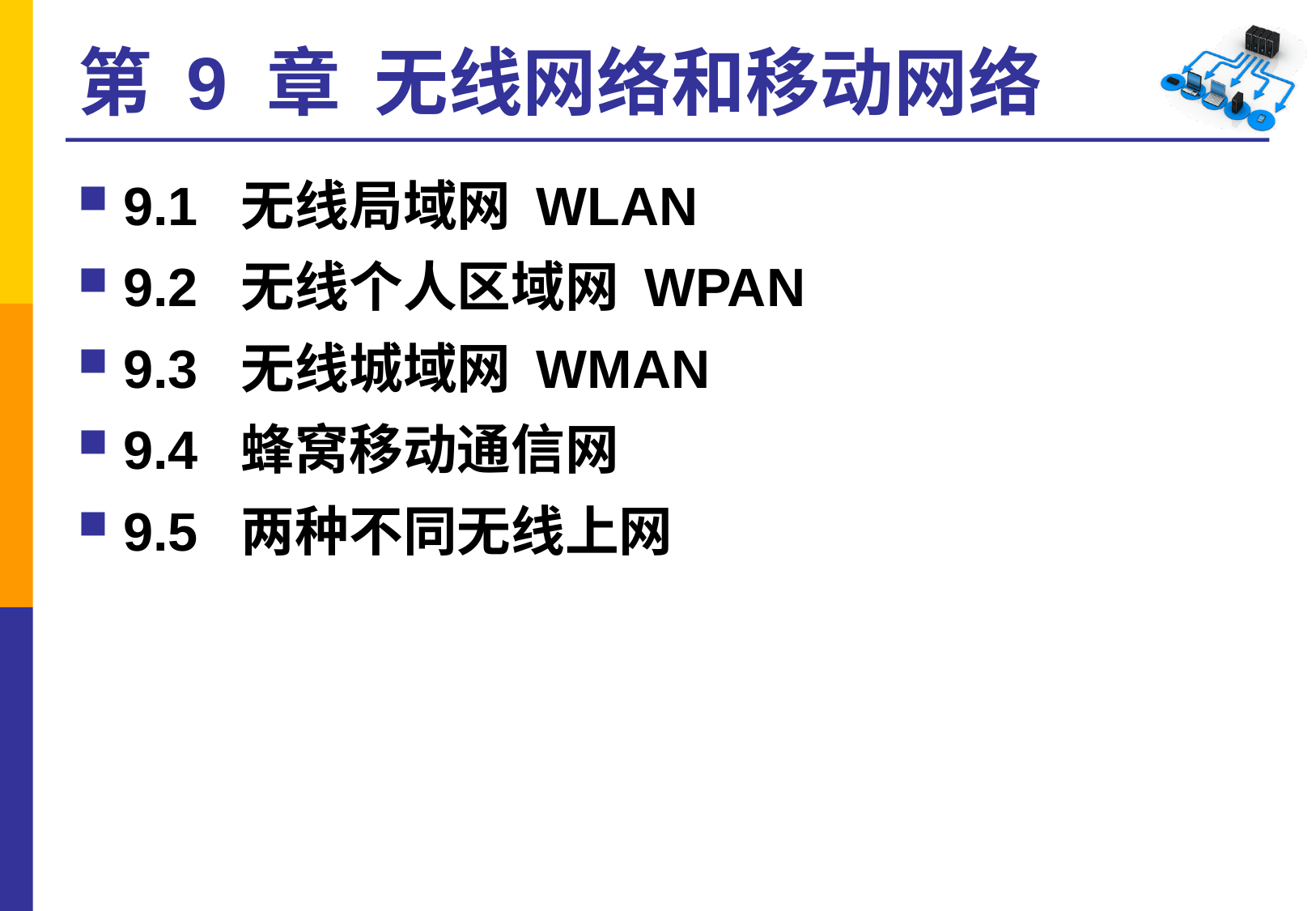

# 第 9 章  无线网络和移动网络
9.1  无线局域网 WLAN
9.2  无线个人区域网 WPAN
9.3  无线城域网 WMAN
9.4  蜂窝移动通信网
9.5  两种不同无线上网